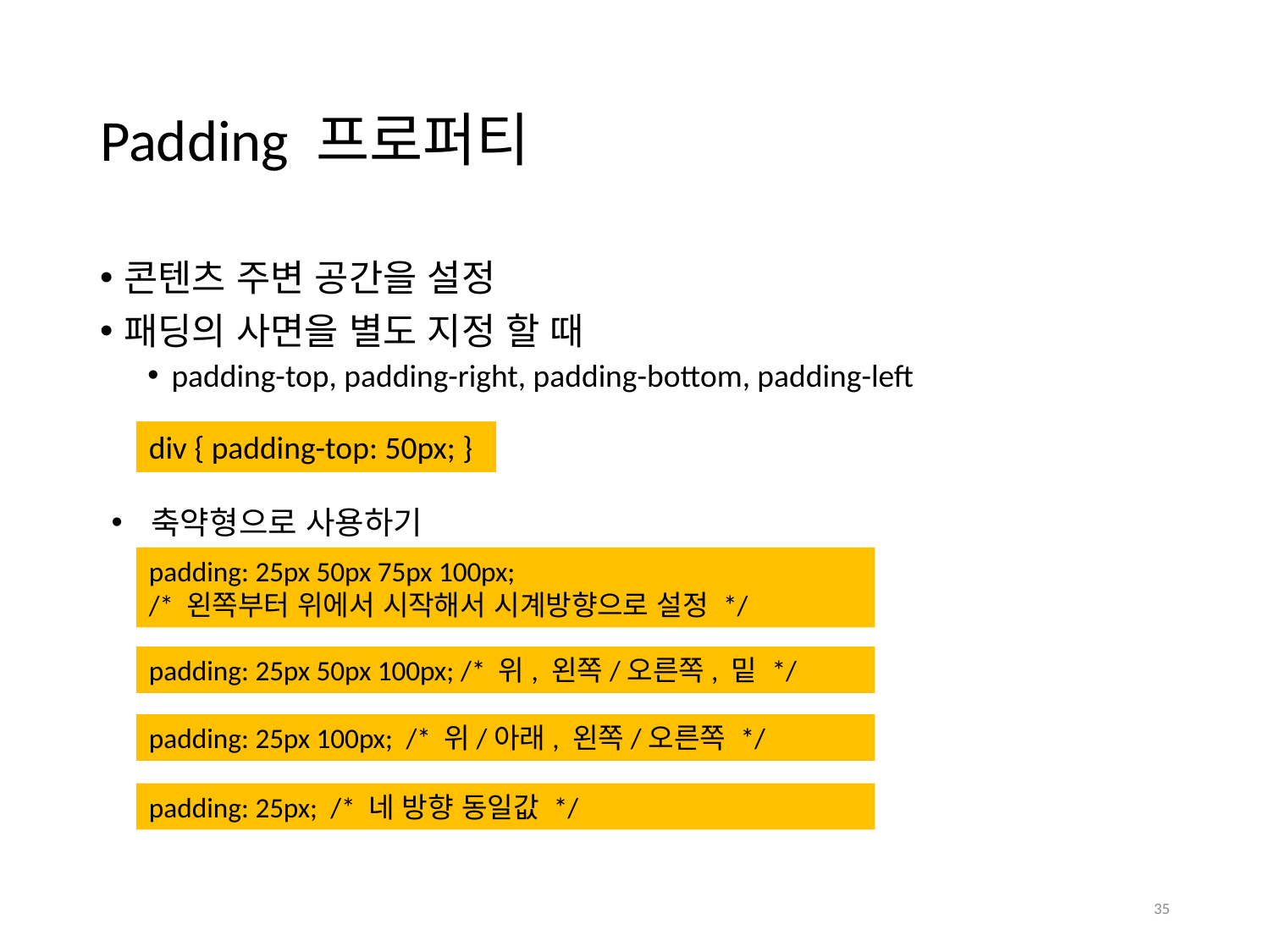

# Padding 프로퍼티
콘텐츠 주변 공간을 설정
패딩의 사면을 별도 지정 할 때
padding-top, padding-right, padding-bottom, padding-left

div { padding-top: 50px; }
축약형으로 사용하기
padding: 25px 50px 75px 100px;
/* 왼쪽부터 위에서 시작해서 시계방향으로 설정 */
padding: 25px 50px 100px; /* 위, 왼쪽/오른쪽, 밑 */
padding: 25px 100px;  /* 위/아래, 왼쪽/오른쪽 */
padding: 25px;  /* 네 방향 동일값 */

35